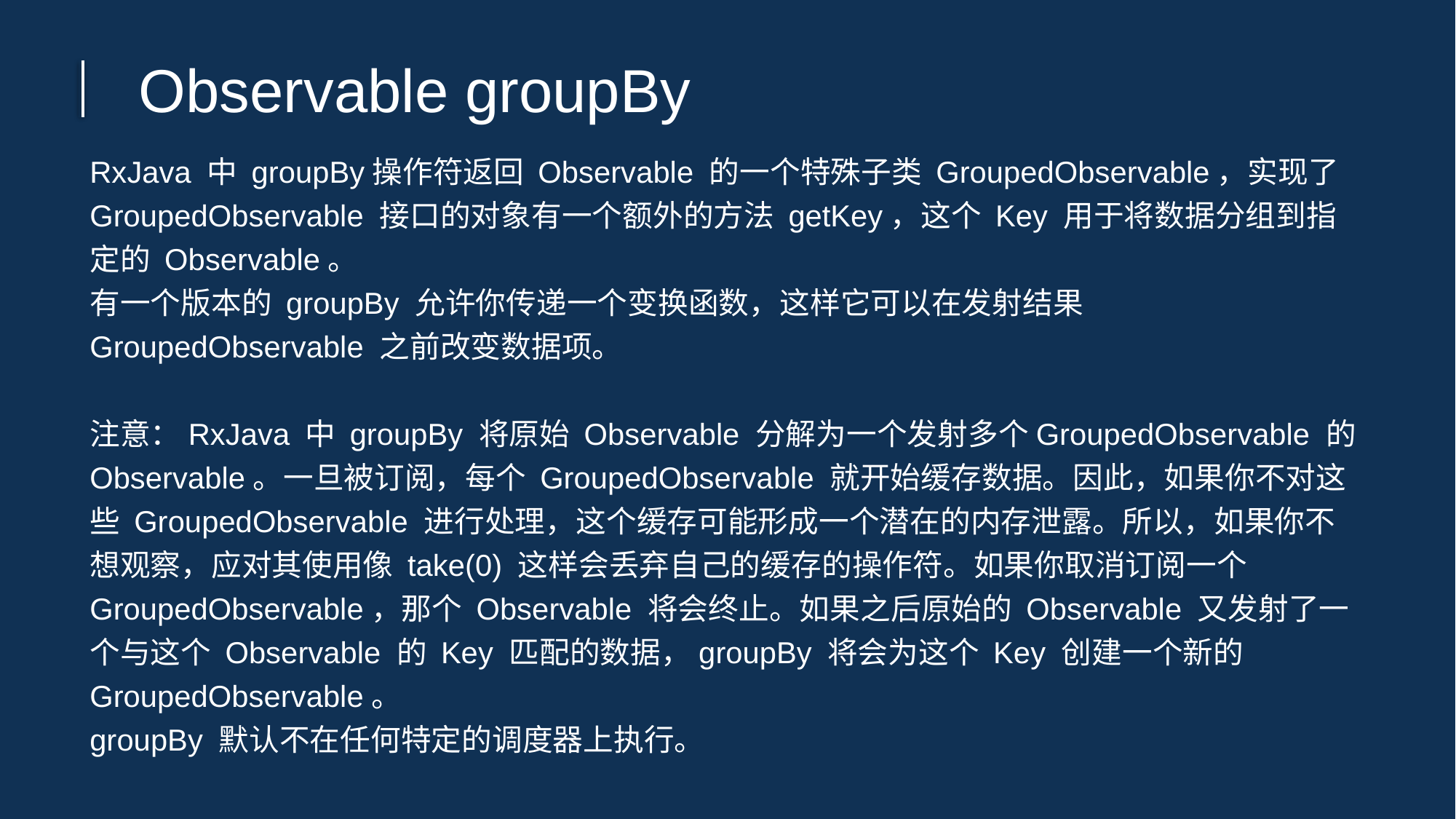

Observable groupBy
RxJava 中 groupBy操作符返回 Observable 的一个特殊子类 GroupedObservable，实现了 GroupedObservable 接口的对象有一个额外的方法 getKey，这个 Key 用于将数据分组到指定的 Observable。
有一个版本的 groupBy 允许你传递一个变换函数，这样它可以在发射结果GroupedObservable 之前改变数据项。

注意：RxJava 中 groupBy 将原始 Observable 分解为一个发射多个GroupedObservable 的 Observable。一旦被订阅，每个 GroupedObservable 就开始缓存数据。因此，如果你不对这些 GroupedObservable 进行处理，这个缓存可能形成一个潜在的内存泄露。所以，如果你不想观察，应对其使用像 take(0) 这样会丢弃自己的缓存的操作符。如果你取消订阅一个 GroupedObservable，那个 Observable 将会终止。如果之后原始的 Observable 又发射了一个与这个 Observable 的 Key 匹配的数据，groupBy 将会为这个 Key 创建一个新的 GroupedObservable。
groupBy 默认不在任何特定的调度器上执行。